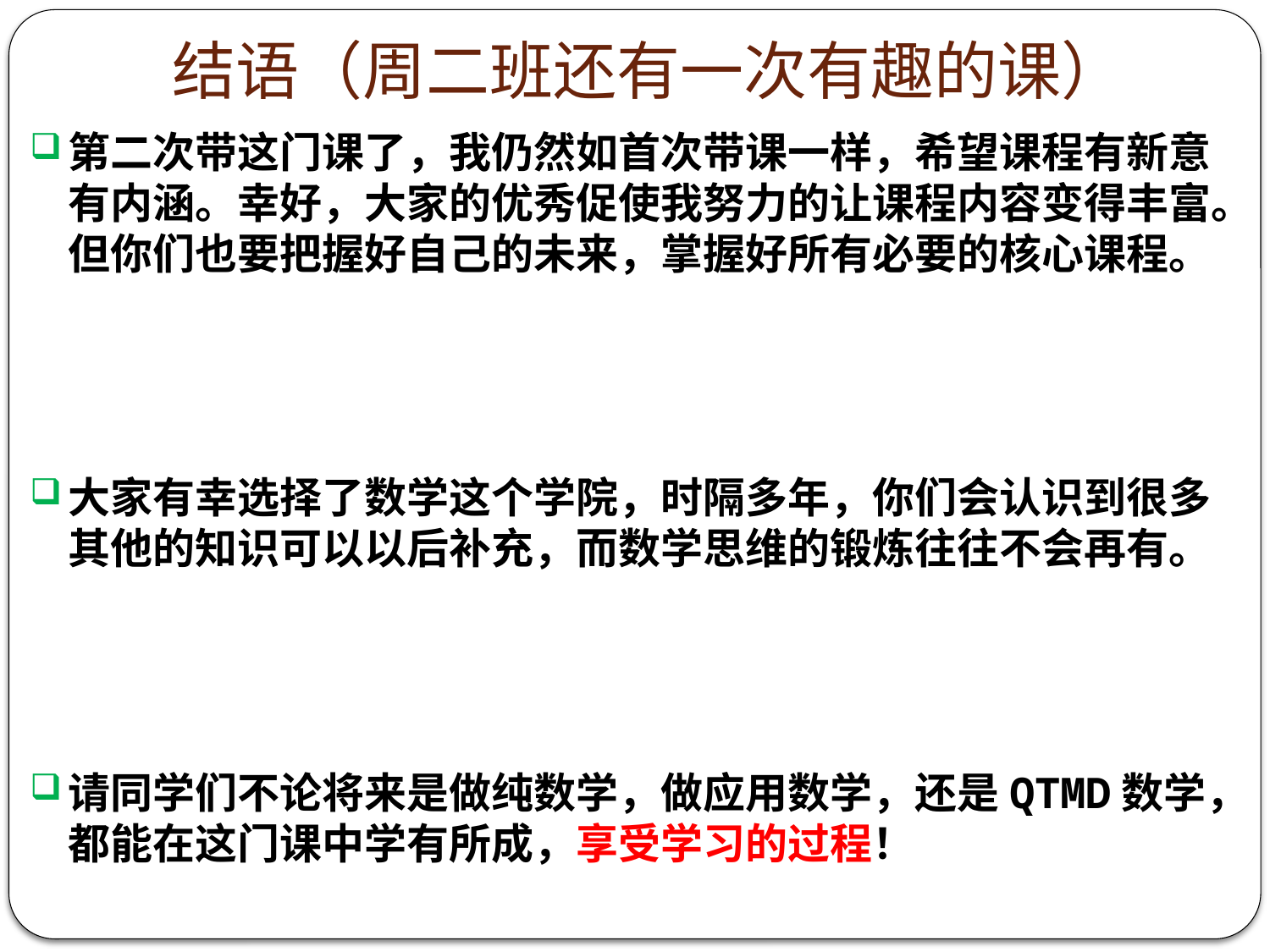

# 结语（周二班还有一次有趣的课）
第二次带这门课了，我仍然如首次带课一样，希望课程有新意有内涵。幸好，大家的优秀促使我努力的让课程内容变得丰富。但你们也要把握好自己的未来，掌握好所有必要的核心课程。

大家有幸选择了数学这个学院，时隔多年，你们会认识到很多其他的知识可以以后补充，而数学思维的锻炼往往不会再有。

请同学们不论将来是做纯数学，做应用数学，还是QTMD数学，都能在这门课中学有所成，享受学习的过程！